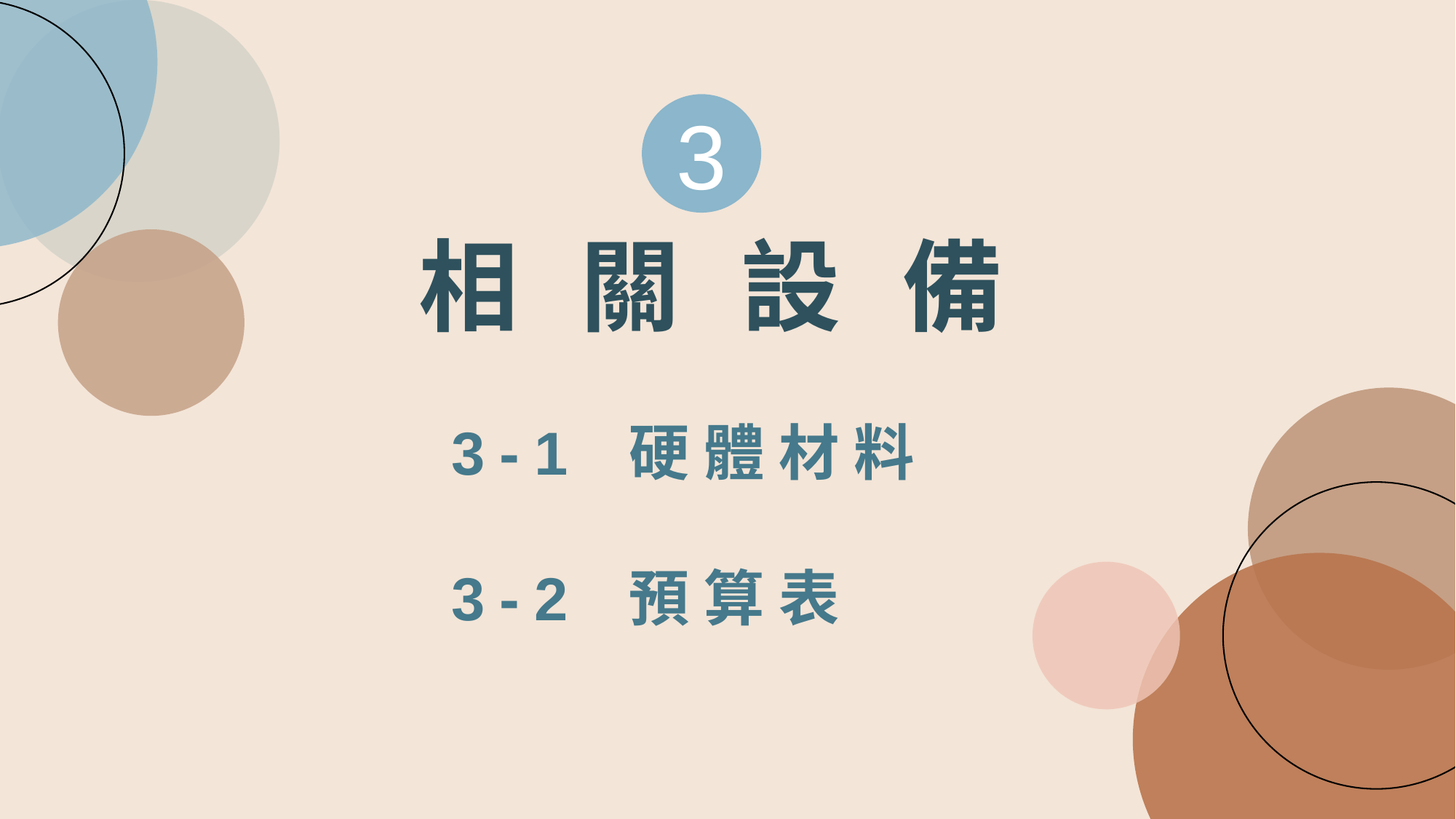

3
相 關 設 備

3-1 硬體材料
3-2 預算表